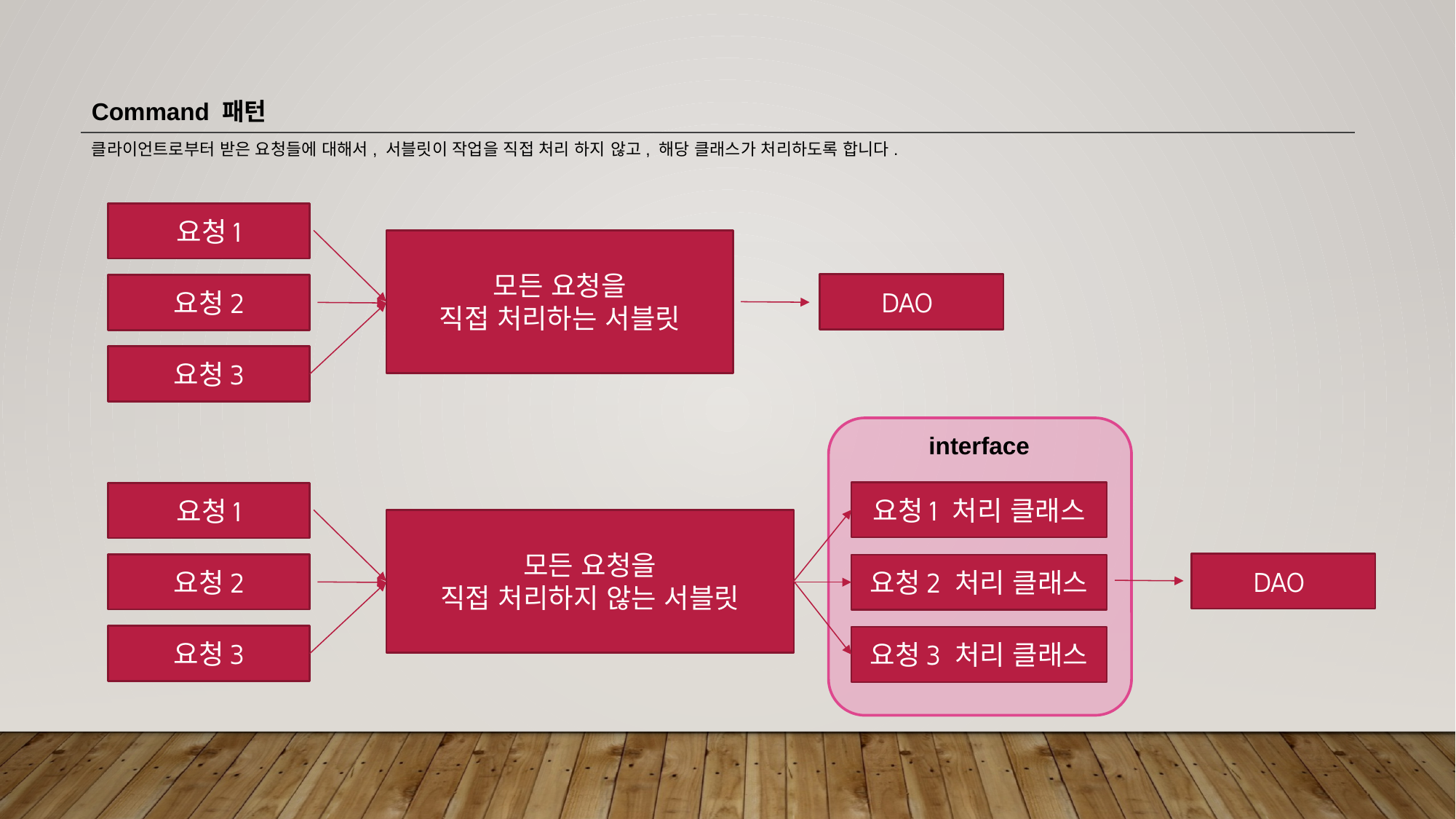

Command 패턴
클라이언트로부터 받은 요청들에 대해서, 서블릿이 작업을 직접 처리 하지 않고, 해당 클래스가 처리하도록 합니다.

요청1
모든 요청을
직접 처리하는 서블릿
DAO
요청2
요청3

interface
요청1 처리 클래스
요청1
모든 요청을
직접 처리하지 않는 서블릿
DAO
요청2
요청2 처리 클래스
요청3
요청3 처리 클래스